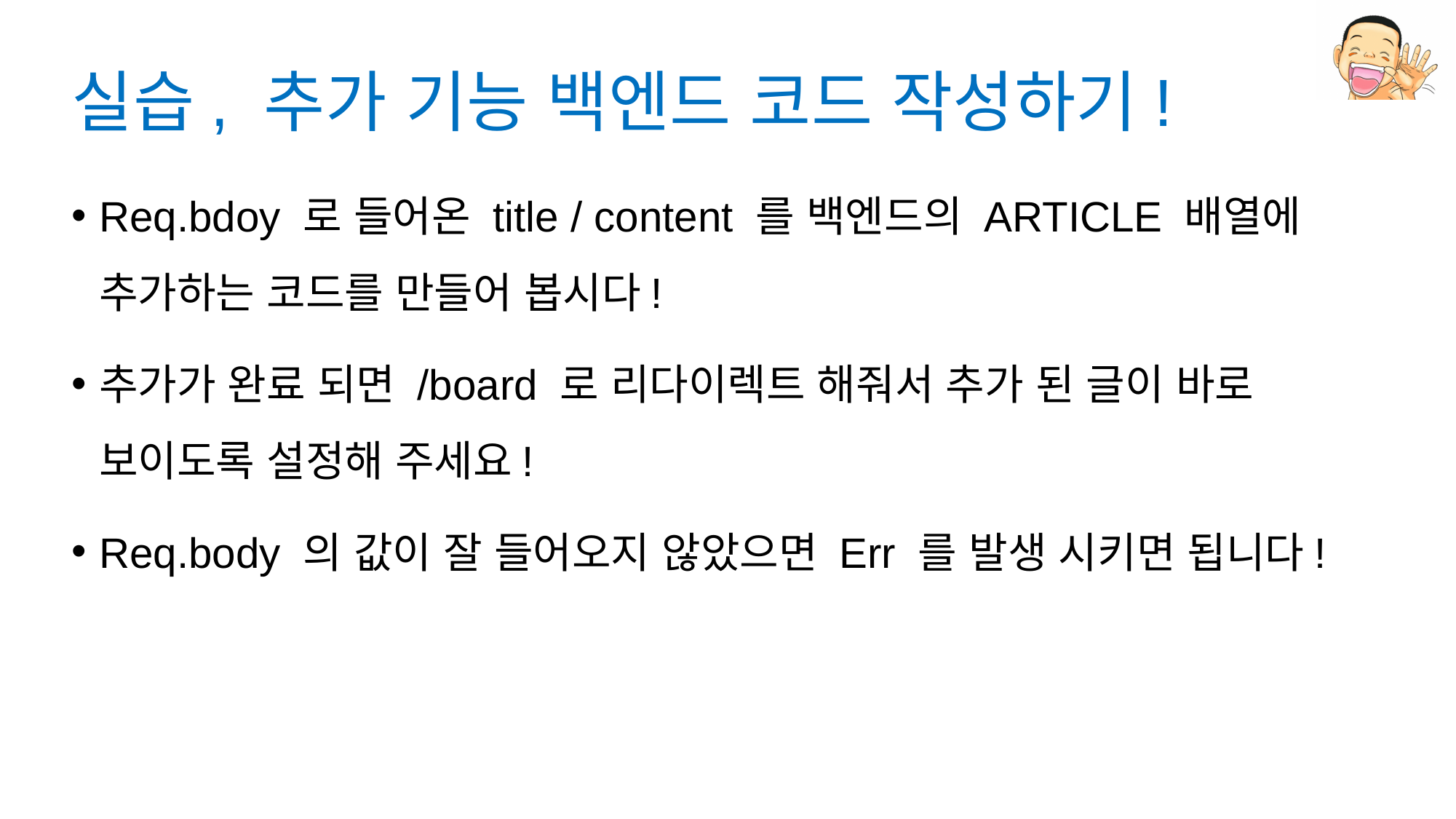

# 실습, 추가 기능 백엔드 코드 작성하기!
Req.bdoy 로 들어온 title / content 를 백엔드의 ARTICLE 배열에 추가하는 코드를 만들어 봅시다!
추가가 완료 되면 /board 로 리다이렉트 해줘서 추가 된 글이 바로 보이도록 설정해 주세요!
Req.body 의 값이 잘 들어오지 않았으면 Err 를 발생 시키면 됩니다!